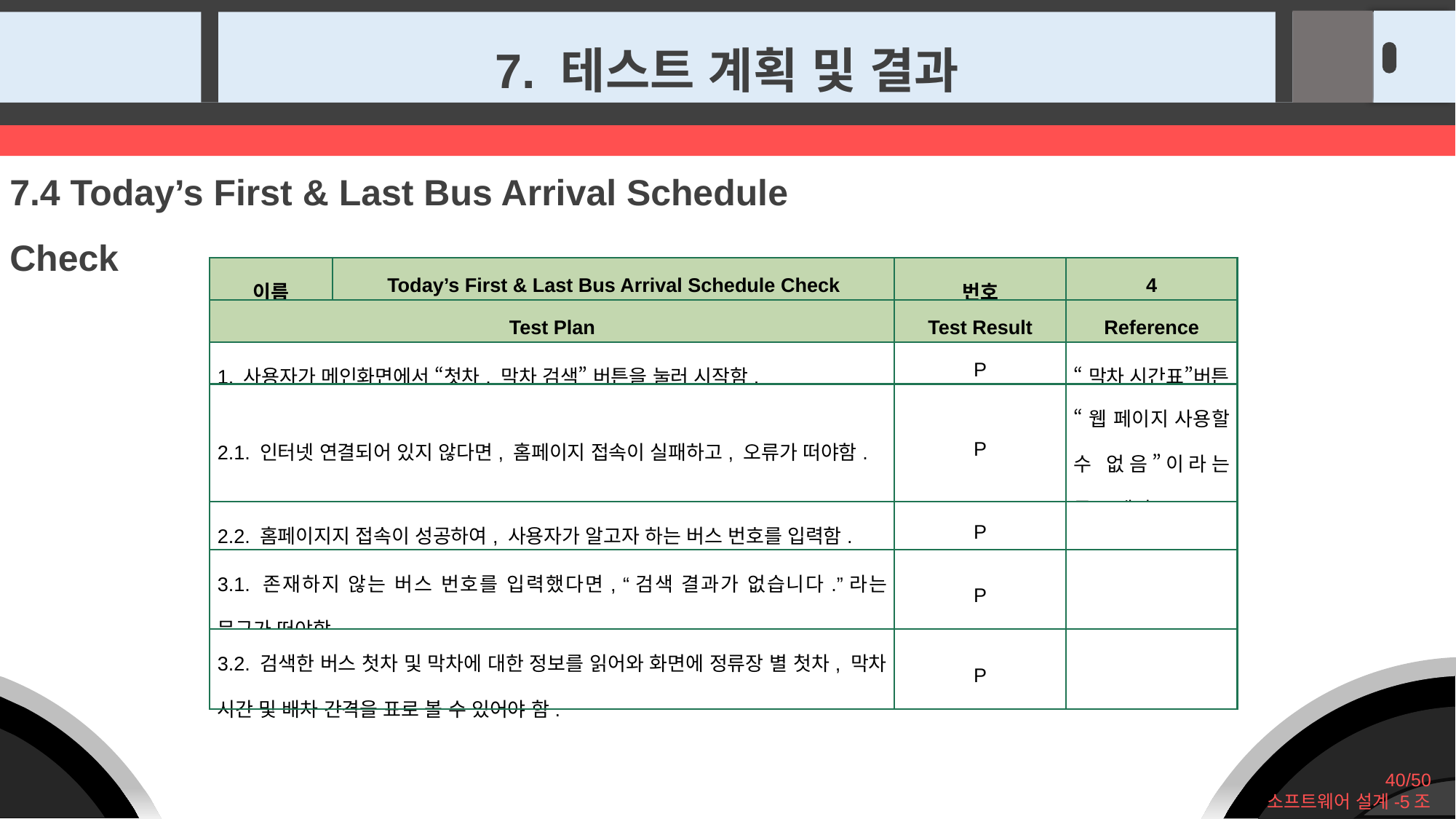

7. 테스트 계획 및 결과

7.4 Today’s First & Last Bus Arrival Schedule Check
| 이름 | Today’s First & Last Bus Arrival Schedule Check | 번호 | 4 |
| --- | --- | --- | --- |
| Test Plan |  | Test Result | Reference |
| 1. 사용자가 메인화면에서 “첫차, 막차 검색” 버튼을 눌러 시작함. |  | P | “막차 시간표”버튼 |
| 2.1. 인터넷 연결되어 있지 않다면, 홈페이지 접속이 실패하고, 오류가 떠야함. |  | P | “웹 페이지 사용할 수 없음”이라는 문구 제시 |
| 2.2. 홈페이지지 접속이 성공하여, 사용자가 알고자 하는 버스 번호를 입력함. |  | P |  |
| 3.1. 존재하지 않는 버스 번호를 입력했다면, “검색 결과가 없습니다.”라는 문구가 떠야함. |  | P |  |
| 3.2. 검색한 버스 첫차 및 막차에 대한 정보를 읽어와 화면에 정류장 별 첫차, 막차 시간 및 배차 간격을 표로 볼 수 있어야 함. |  | P |  |

40/50
소프트웨어 설계-5조